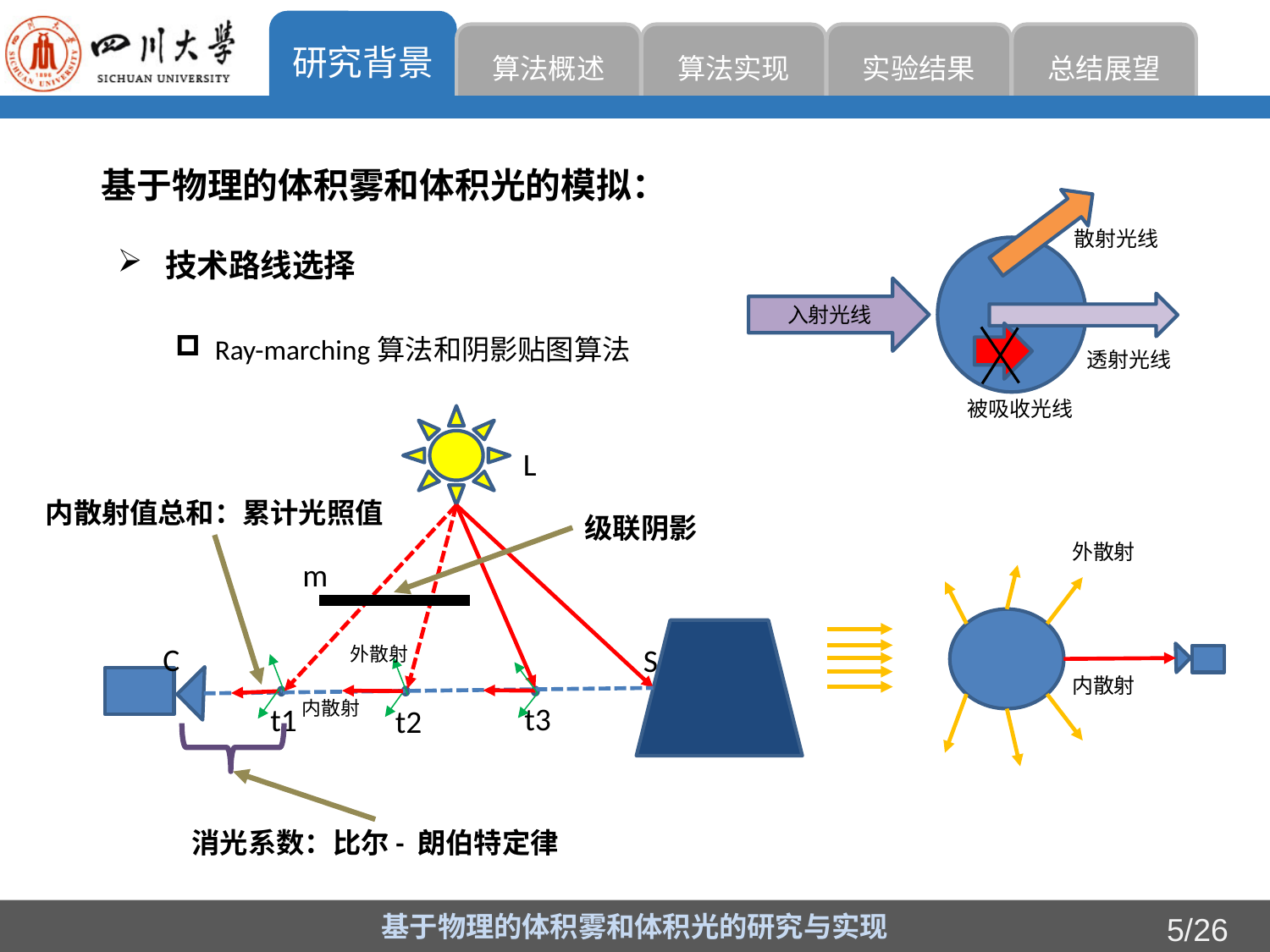

研究背景
算法概述
算法实现
实验结果
总结展望

基于物理的体积雾和体积光的模拟：

散射光线

入射光线

透射光线
被吸收光线
技术路线选择
Ray-marching算法和阴影贴图算法

L

C
S
外散射

内散射
t3
t1
t2
内散射值总和：累计光照值
级联阴影
外散射

内散射
m

消光系数：比尔- 朗伯特定律
基于物理的体积雾和体积光的研究与实现
5/26